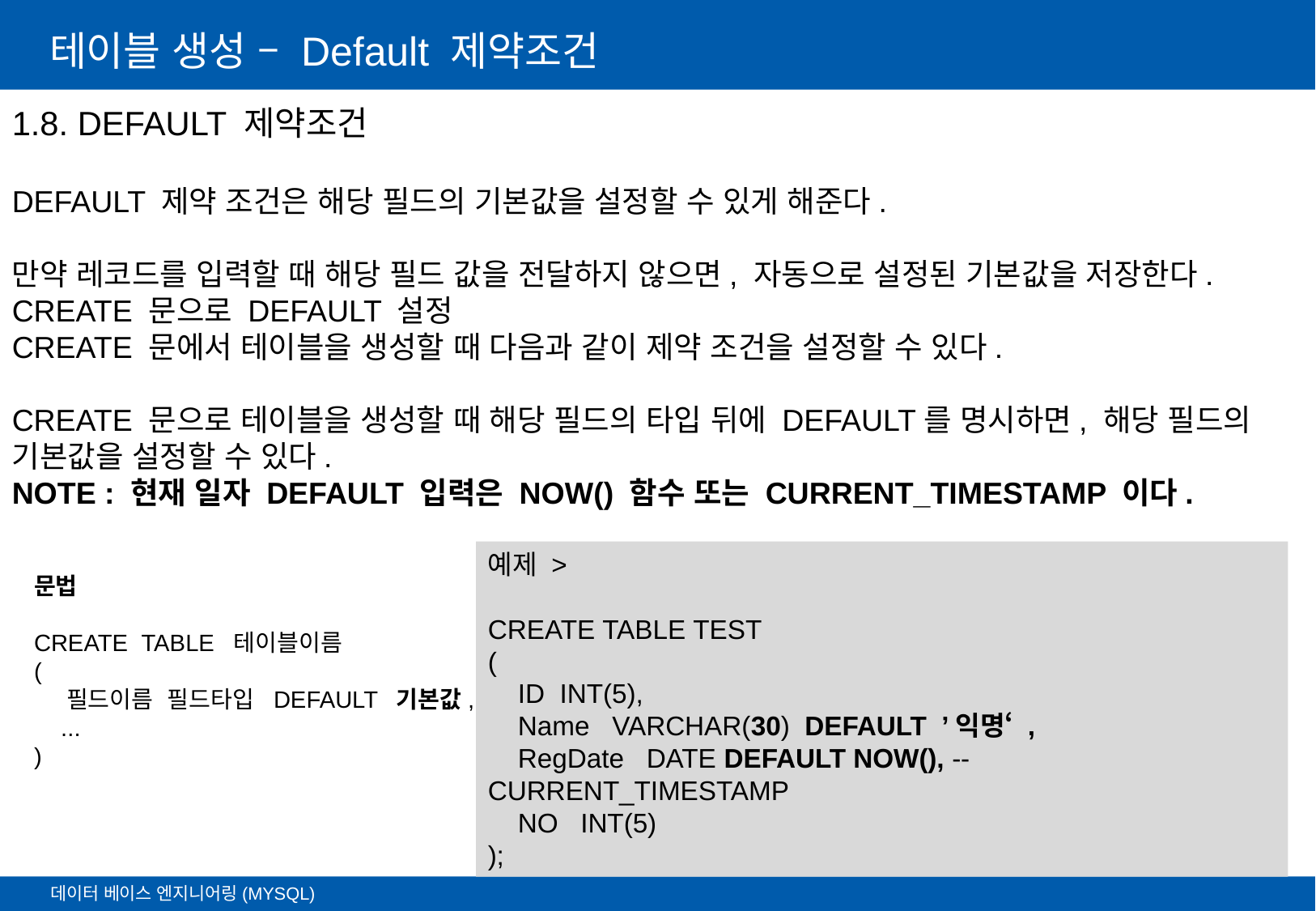

# 테이블 생성 – Default 제약조건
1.8. DEFAULT 제약조건

DEFAULT 제약 조건은 해당 필드의 기본값을 설정할 수 있게 해준다.

만약 레코드를 입력할 때 해당 필드 값을 전달하지 않으면, 자동으로 설정된 기본값을 저장한다.
CREATE 문으로 DEFAULT 설정
CREATE 문에서 테이블을 생성할 때 다음과 같이 제약 조건을 설정할 수 있다.

CREATE 문으로 테이블을 생성할 때 해당 필드의 타입 뒤에 DEFAULT를 명시하면, 해당 필드의 기본값을 설정할 수 있다.
NOTE : 현재 일자 DEFAULT 입력은 NOW() 함수 또는 CURRENT_TIMESTAMP 이다.

예제 >

CREATE TABLE TEST
(
    ID  INT(5),
    Name   VARCHAR(30)  DEFAULT  ’익명‘ ,
    RegDate   DATE DEFAULT NOW(), -- CURRENT_TIMESTAMP
    NO   INT(5)
);
문법

CREATE  TABLE  테이블이름
(
    필드이름  필드타입  DEFAULT  기본값,
    ...
)